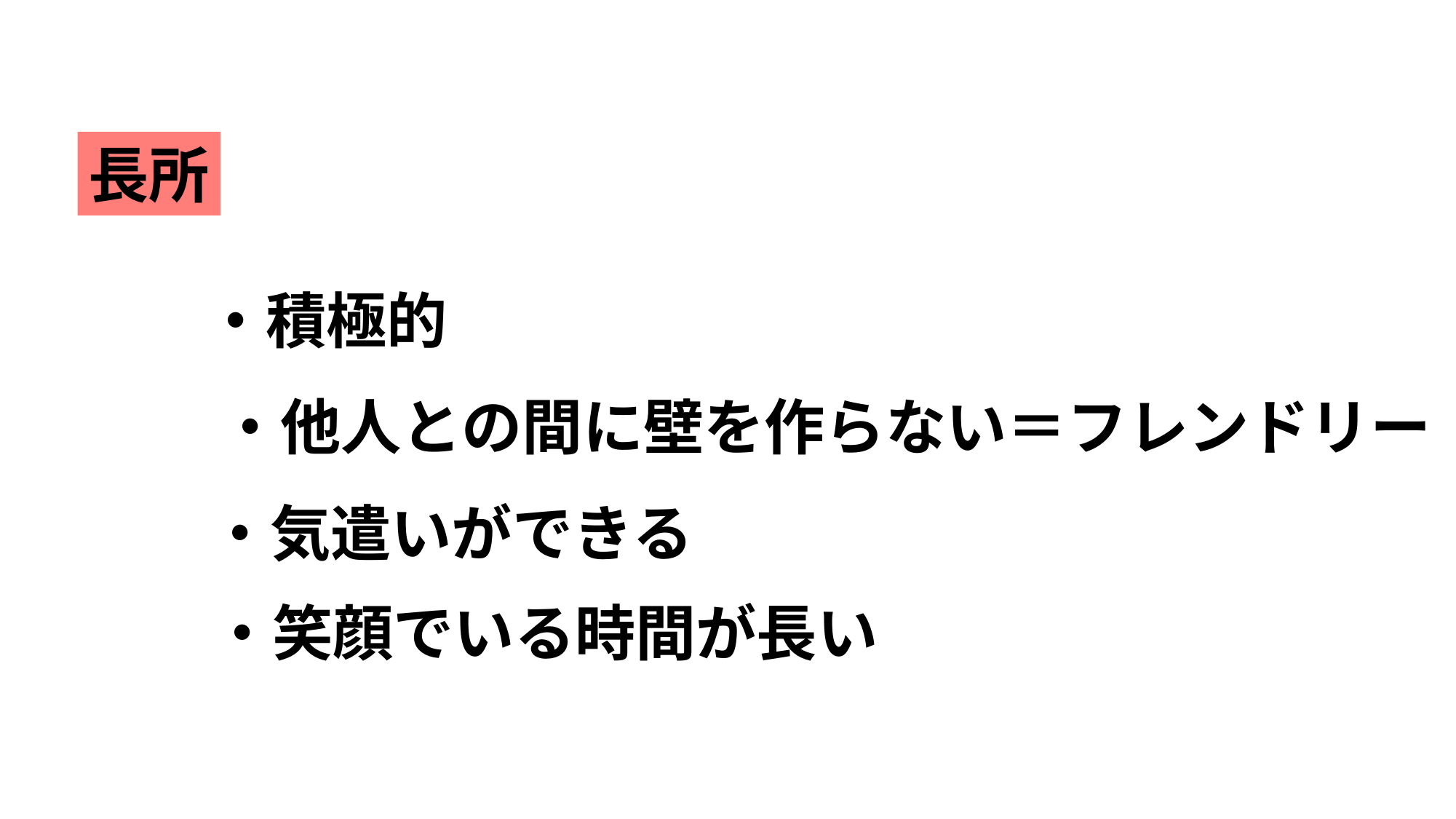

長所
・積極的
・他人との間に壁を作らない＝フレンドリー
・気遣いができる
・笑顔でいる時間が長い